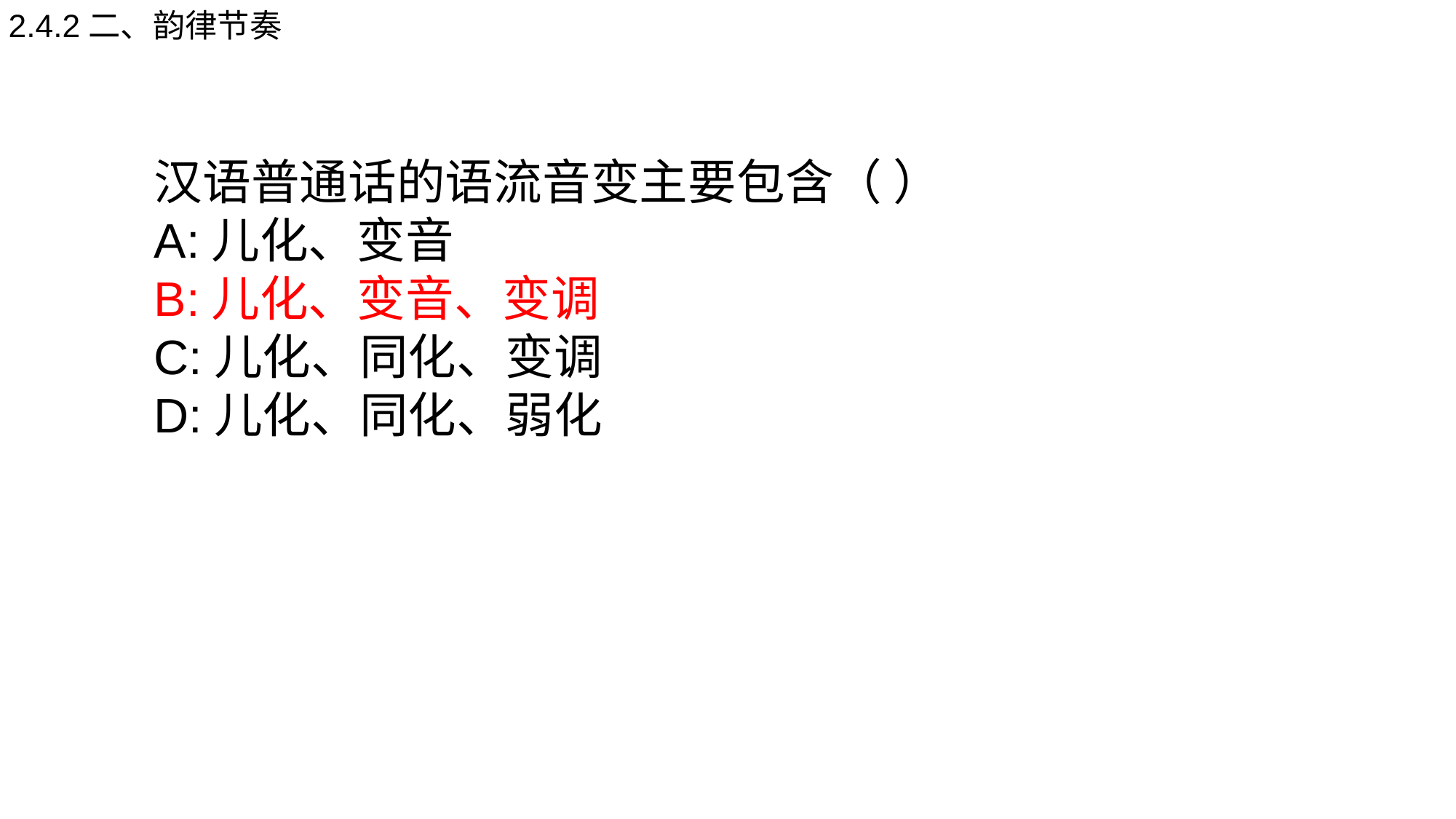

2.4.2二、韵律节奏
汉语普通话的语流音变主要包含（ ）
A:儿化、变音
B:儿化、变音、变调
C:儿化、同化、变调
D:儿化、同化、弱化